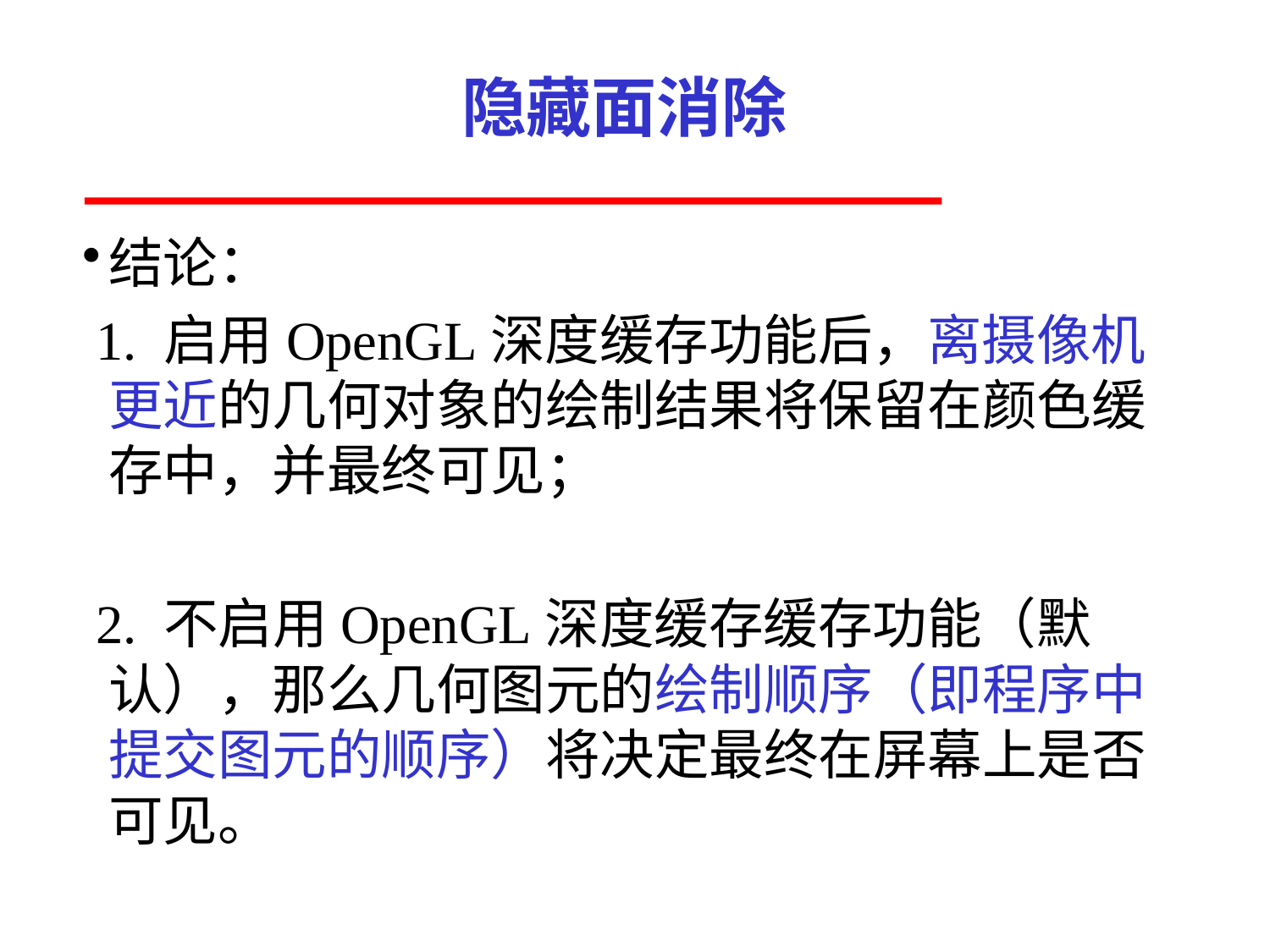

# 隐藏面消除
结论：
 1. 启用OpenGL深度缓存功能后，离摄像机更近的几何对象的绘制结果将保留在颜色缓存中，并最终可见；

 2. 不启用OpenGL深度缓存缓存功能（默认），那么几何图元的绘制顺序（即程序中提交图元的顺序）将决定最终在屏幕上是否可见。